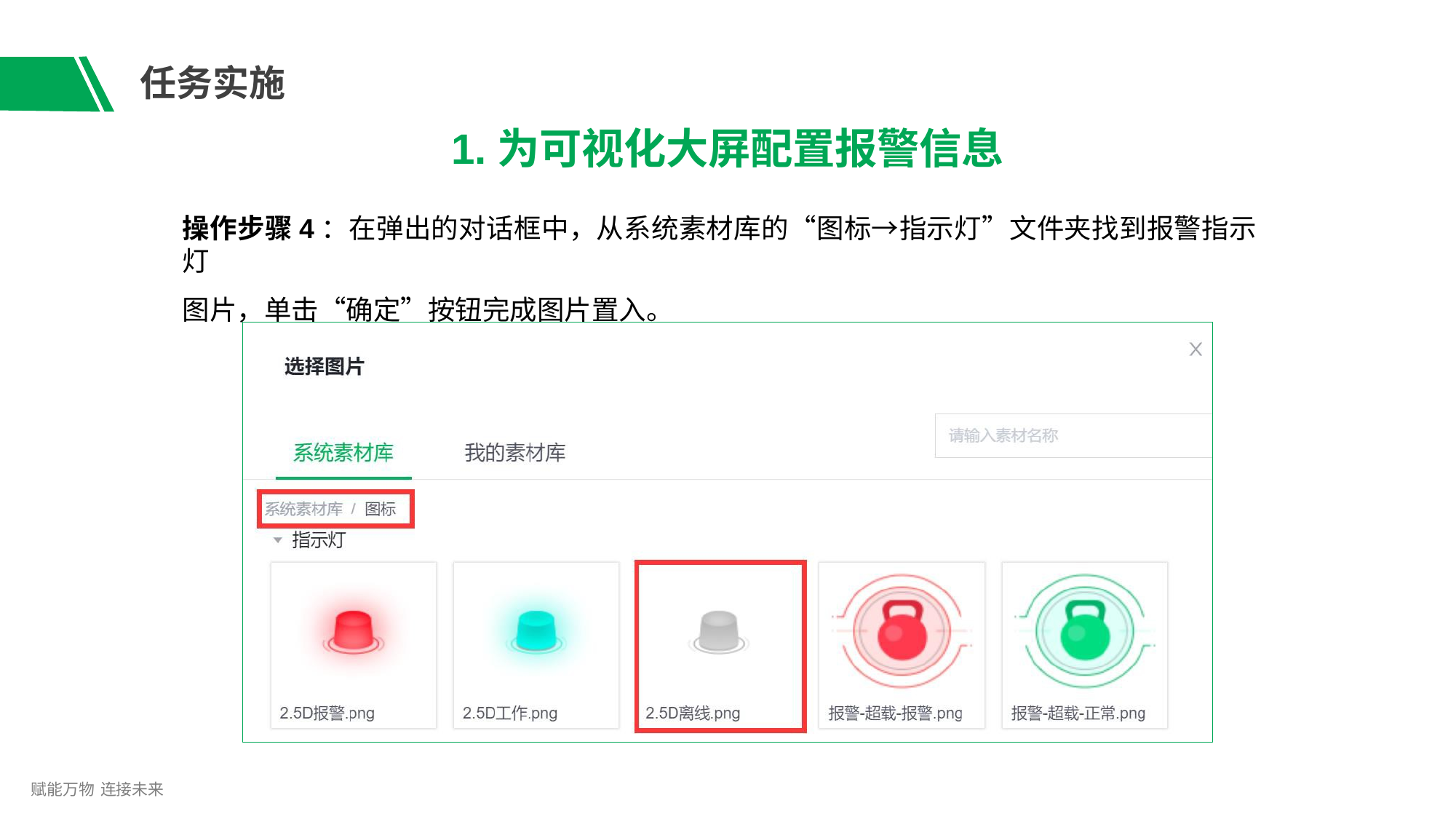

# 任务实施
1.为可视化大屏配置报警信息
操作步骤4：在弹出的对话框中，从系统素材库的“图标→指示灯”文件夹找到报警指示灯
图片，单击“确定”按钮完成图片置入。

赋能万物 连接未来